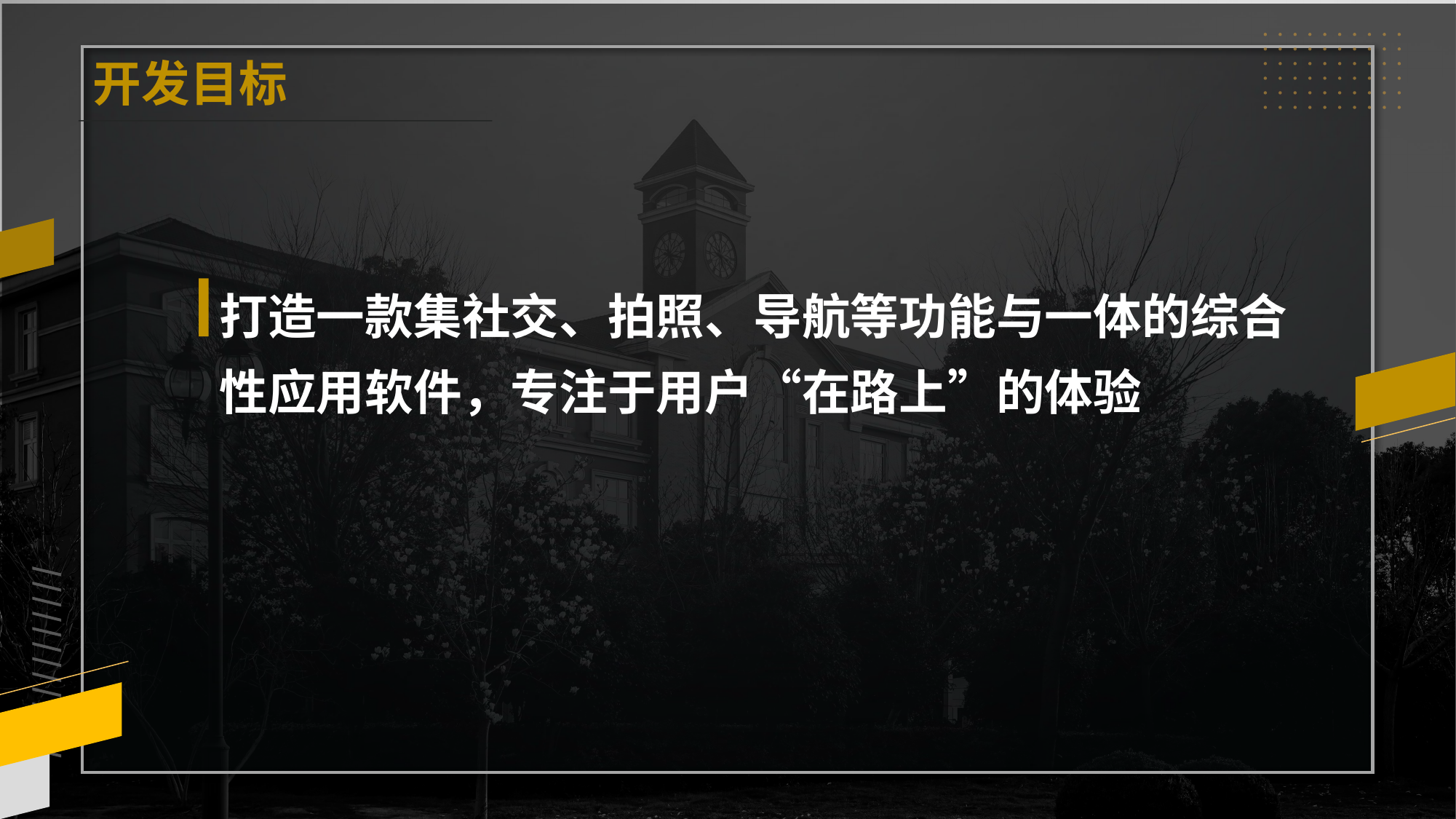

开发目标
打造一款集社交、拍照、导航等功能与一体的综合性应用软件，专注于用户“在路上”的体验